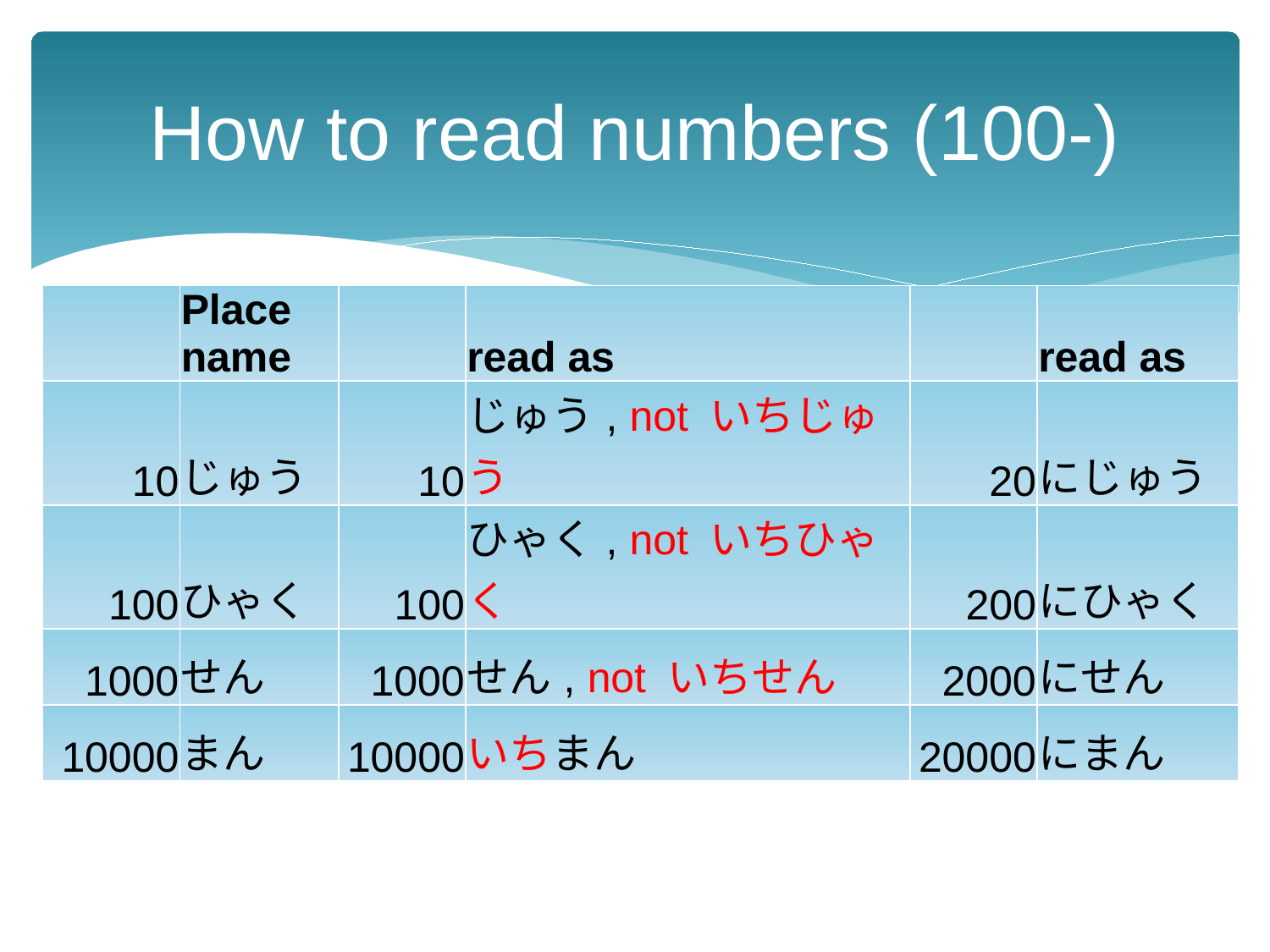

# How to read numbers (100-)
|  | Place name |  | read as |  | read as |
| --- | --- | --- | --- | --- | --- |
| 10 | じゅう | 10 | じゅう, not いちじゅう | 20 | にじゅう |
| 100 | ひゃく | 100 | ひゃく, not いちひゃく | 200 | にひゃく |
| 1000 | せん | 1000 | せん, not いちせん | 2000 | にせん |
| 10000 | まん | 10000 | いちまん | 20000 | にまん |